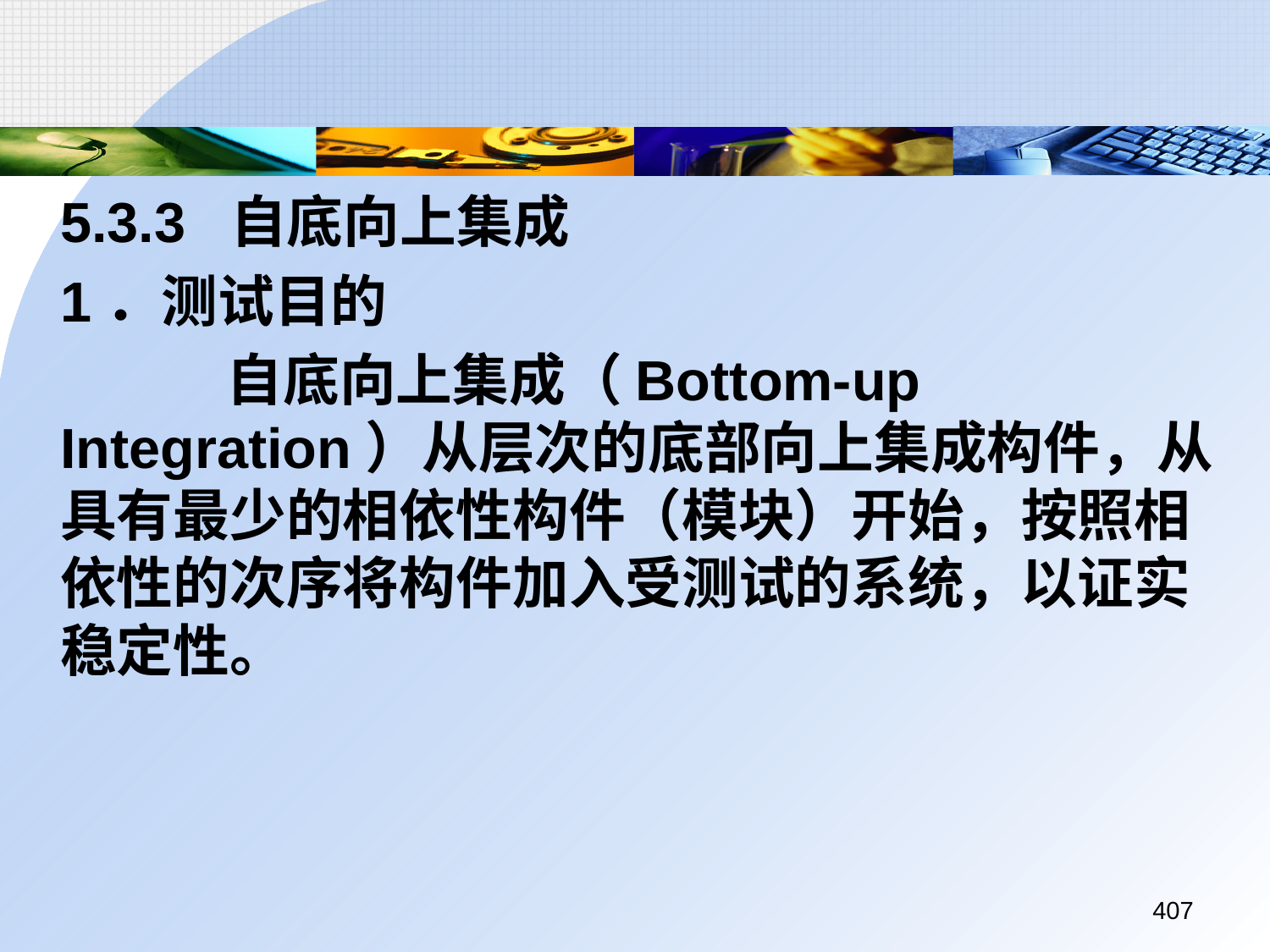

5.3.3  自底向上集成
	1．测试目的
		  自底向上集成（Bottom-up Integration）从层次的底部向上集成构件，从具有最少的相依性构件（模块）开始，按照相依性的次序将构件加入受测试的系统，以证实稳定性。
407